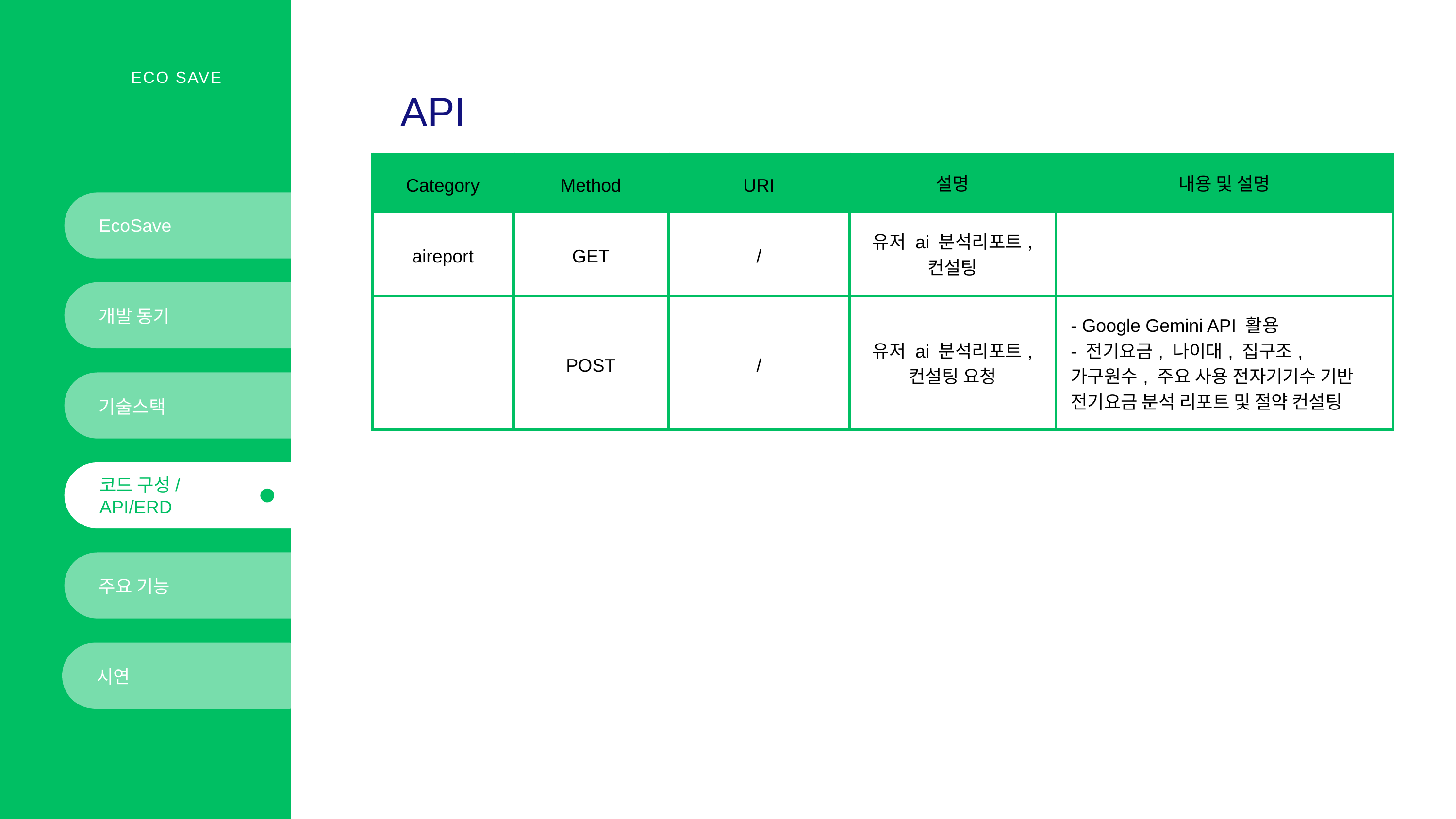

ECO SAVE
API
| Category | Method | URI | 설명 | 내용 및 설명 |
| --- | --- | --- | --- | --- |
| aireport | GET | / | 유저 ai 분석리포트, 컨설팅 |  |
|  | POST | / | 유저 ai 분석리포트, 컨설팅 요청 | - Google Gemini API 활용 - 전기요금, 나이대, 집구조, 가구원수, 주요 사용 전자기기수 기반 전기요금 분석 리포트 및 절약 컨설팅 |

EcoSave

개발 동기

기술스택

코드 구성/
API/ERD

주요 기능

시연